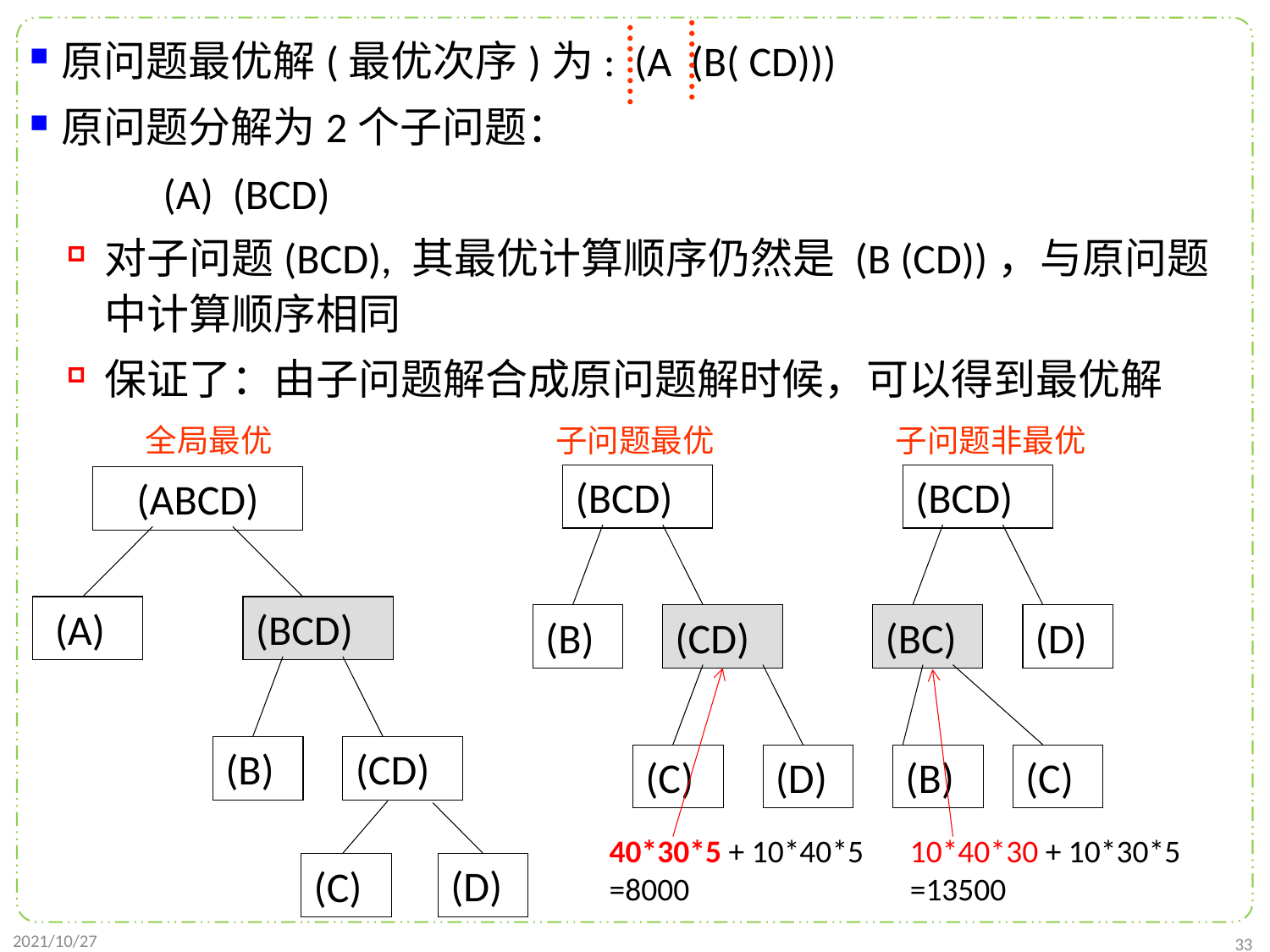

原问题最优解(最优次序)为:  (A  (B( CD)))
原问题分解为2个子问题：
              (A)  (BCD)
对子问题(BCD), 其最优计算顺序仍然是 (B (CD))，与原问题中计算顺序相同
保证了：由子问题解合成原问题解时候，可以得到最优解

全局最优
子问题最优
子问题非最优
(BCD)
(BCD)
(ABCD)

 (A)
(BCD)
(B)
(CD)
(BC)
(D)

(B)
(CD)
(C)
(D)
(B)
(C)

40*30*5 + 10*40*5
=8000
10*40*30 + 10*30*5
=13500
(D)
(C)

2021/10/27
33